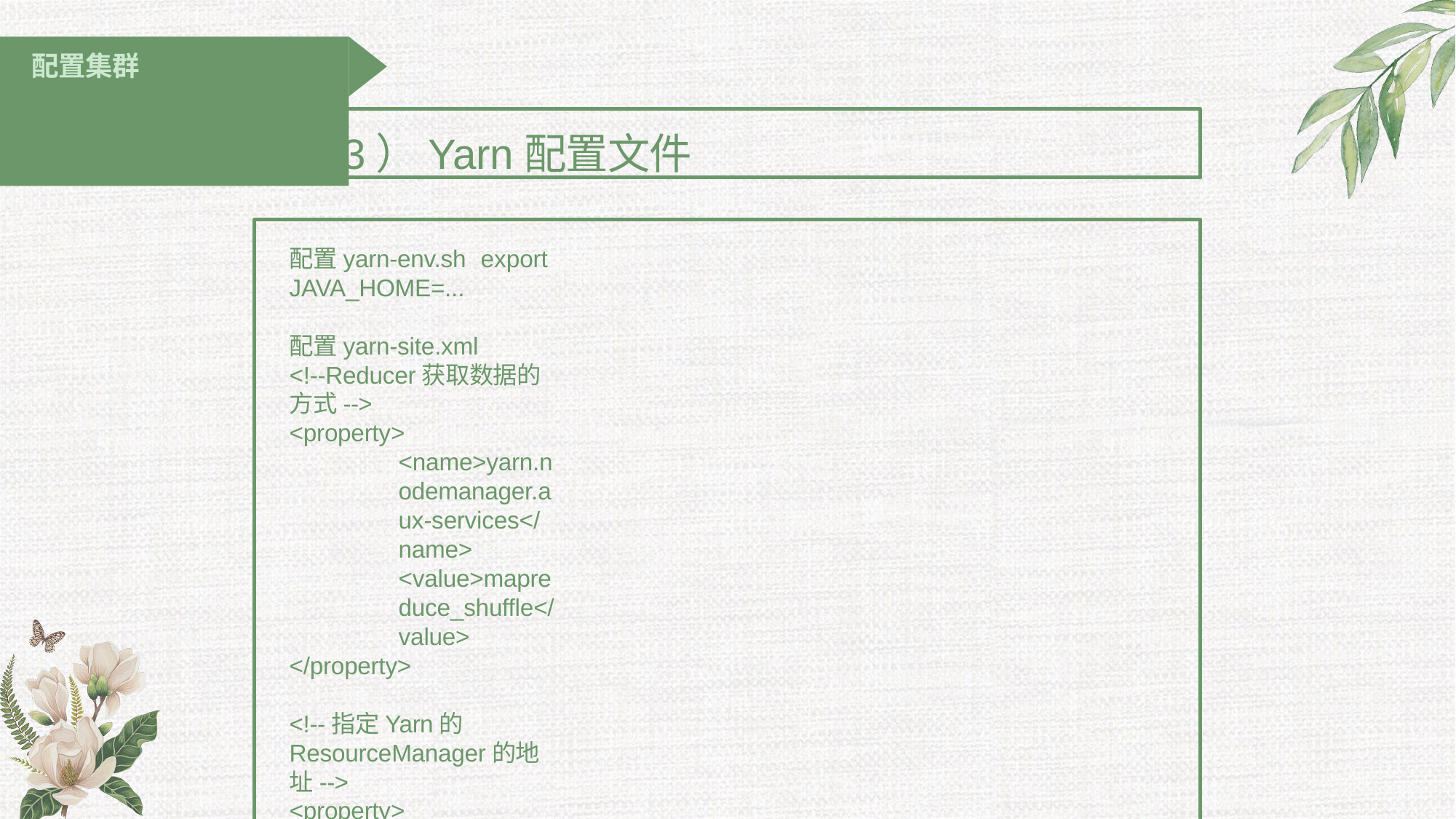

# 配置集群
（3）Yarn配置文件
配置yarn-env.sh export JAVA_HOME=...
配置yarn-site.xml
<!--Reducer获取数据的方式-->
<property>
<name>yarn.nodemanager.aux-services</name>
<value>mapreduce_shuffle</value>
</property>
<!--指定Yarn的ResourceManager的地址-->
<property>
<name>yarn.resourcemanager.hostname</name>
<value>hadoop2</value>
</property>